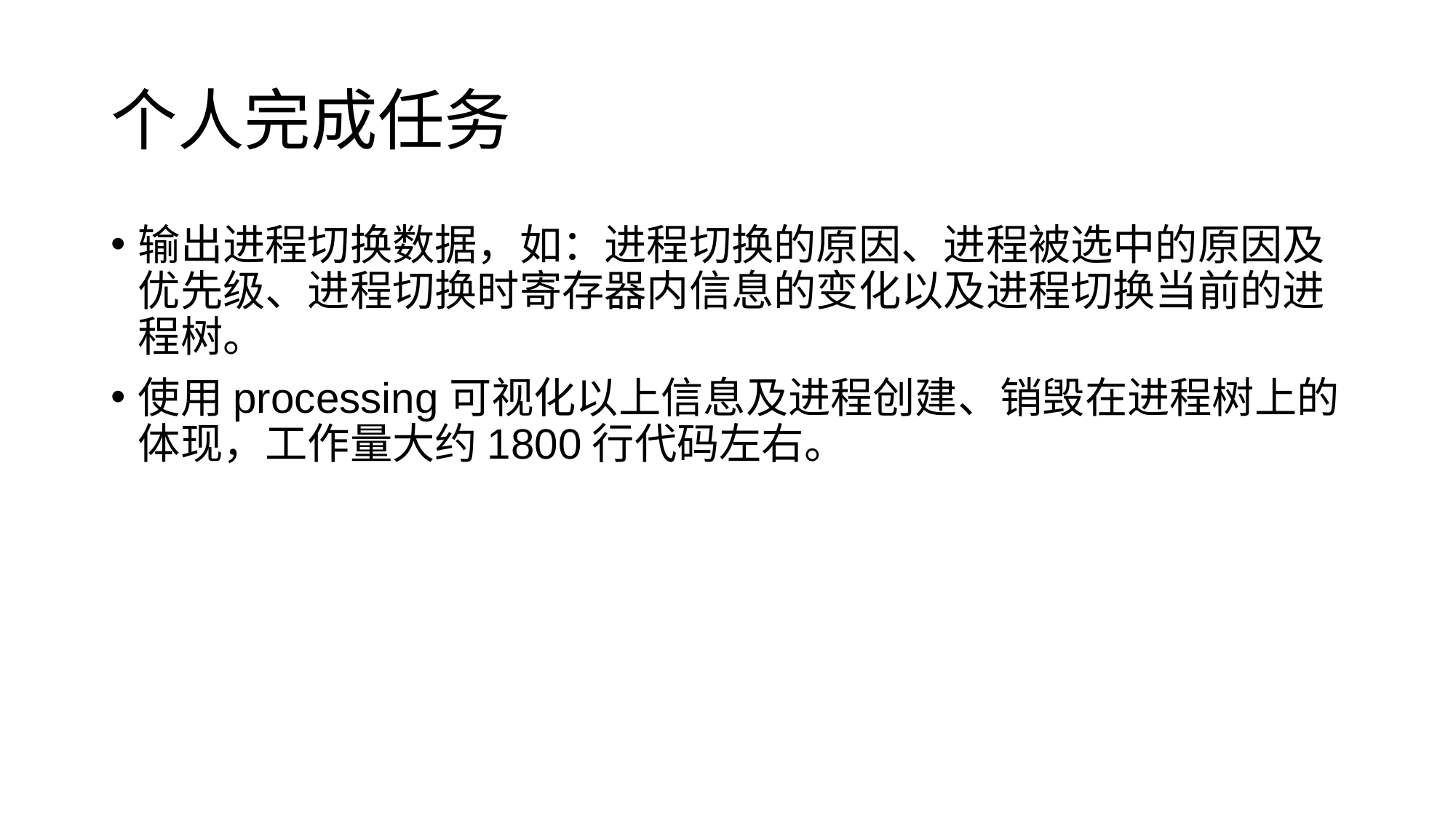

# 个人完成任务
输出进程切换数据，如：进程切换的原因、进程被选中的原因及优先级、进程切换时寄存器内信息的变化以及进程切换当前的进程树。
使用processing可视化以上信息及进程创建、销毁在进程树上的体现，工作量大约1800行代码左右。